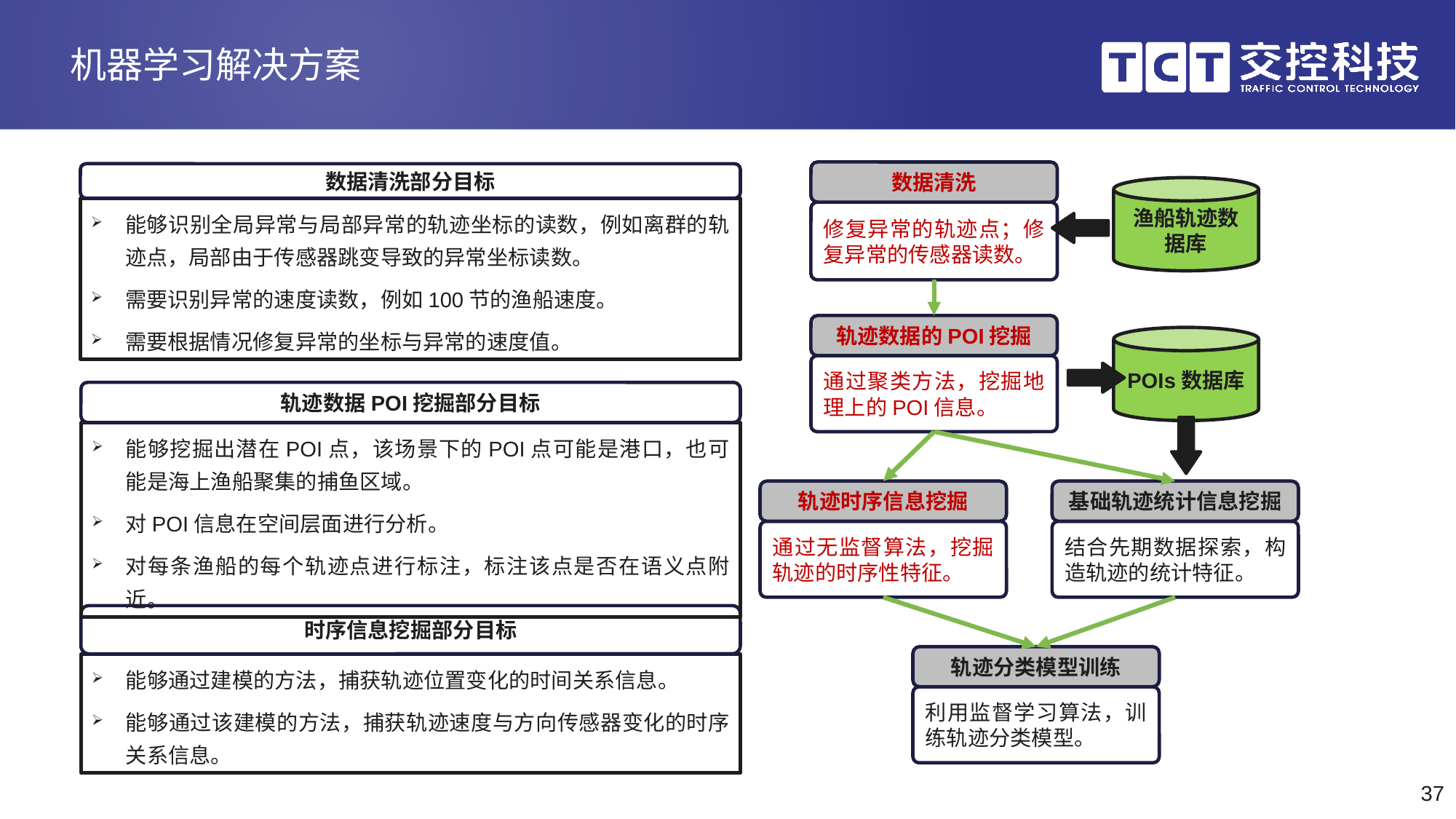

# 机器学习解决方案
数据清洗
修复异常的轨迹点；修复异常的传感器读数。
数据清洗部分目标
能够识别全局异常与局部异常的轨迹坐标的读数，例如离群的轨迹点，局部由于传感器跳变导致的异常坐标读数。
需要识别异常的速度读数，例如100节的渔船速度。
需要根据情况修复异常的坐标与异常的速度值。
渔船轨迹数据库

轨迹数据的POI挖掘
通过聚类方法，挖掘地理上的POI信息。
POIs数据库

轨迹数据POI挖掘部分目标
能够挖掘出潜在POI点，该场景下的POI点可能是港口，也可能是海上渔船聚集的捕鱼区域。
对POI信息在空间层面进行分析。
对每条渔船的每个轨迹点进行标注，标注该点是否在语义点附近。

轨迹时序信息挖掘
通过无监督算法，挖掘轨迹的时序性特征。
基础轨迹统计信息挖掘
结合先期数据探索，构造轨迹的统计特征。
时序信息挖掘部分目标
能够通过建模的方法，捕获轨迹位置变化的时间关系信息。
能够通过该建模的方法，捕获轨迹速度与方向传感器变化的时序关系信息。
轨迹分类模型训练
利用监督学习算法，训练轨迹分类模型。
37